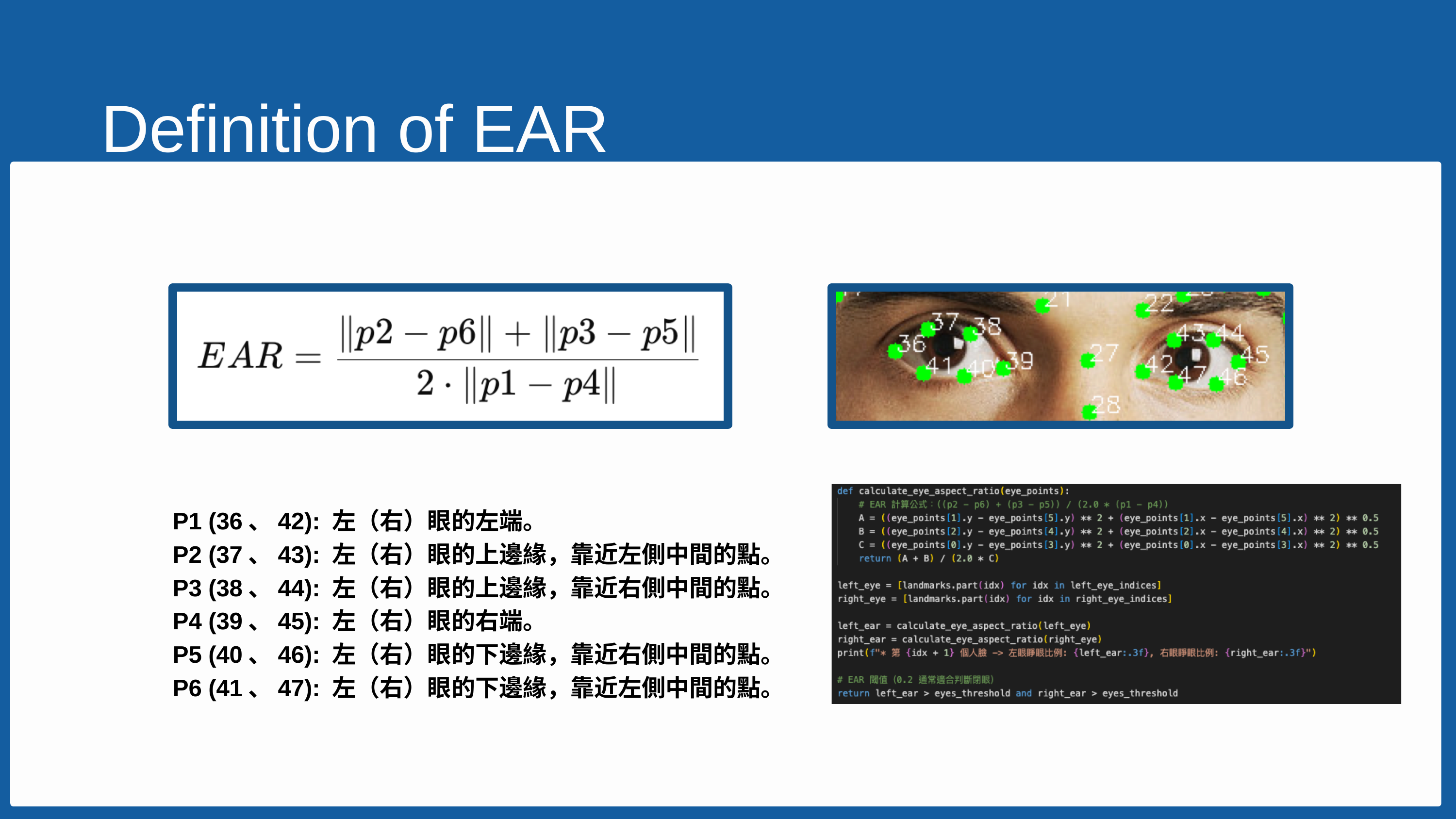

Definition of EAR

P1 (36、42): 左（右）眼的左端。
P2 (37、43): 左（右）眼的上邊緣，靠近左側中間的點。
P3 (38、44): 左（右）眼的上邊緣，靠近右側中間的點。
P4 (39、45): 左（右）眼的右端。
P5 (40、46): 左（右）眼的下邊緣，靠近右側中間的點。
P6 (41、47): 左（右）眼的下邊緣，靠近左側中間的點。